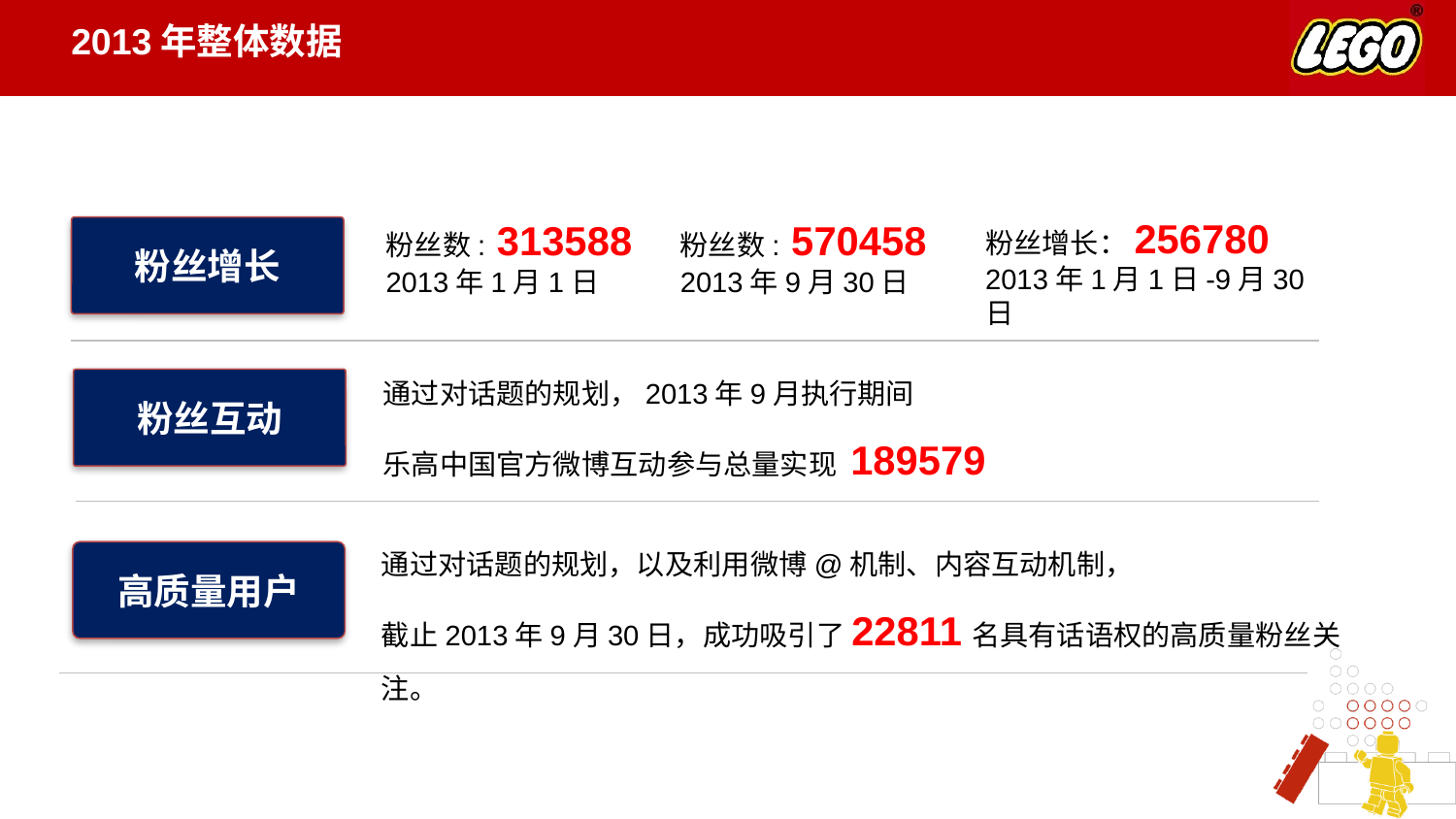

2013年整体数据
粉丝增长：256780
2013年1月1日-9月30日
粉丝数: 313588
2013年1月1日
粉丝数: 570458
2013年9月30日
粉丝增长
通过对话题的规划，2013年9月执行期间
乐高中国官方微博互动参与总量实现 189579
粉丝互动
通过对话题的规划，以及利用微博@机制、内容互动机制，
截止2013年9月30日，成功吸引了22811名具有话语权的高质量粉丝关注。
高质量用户